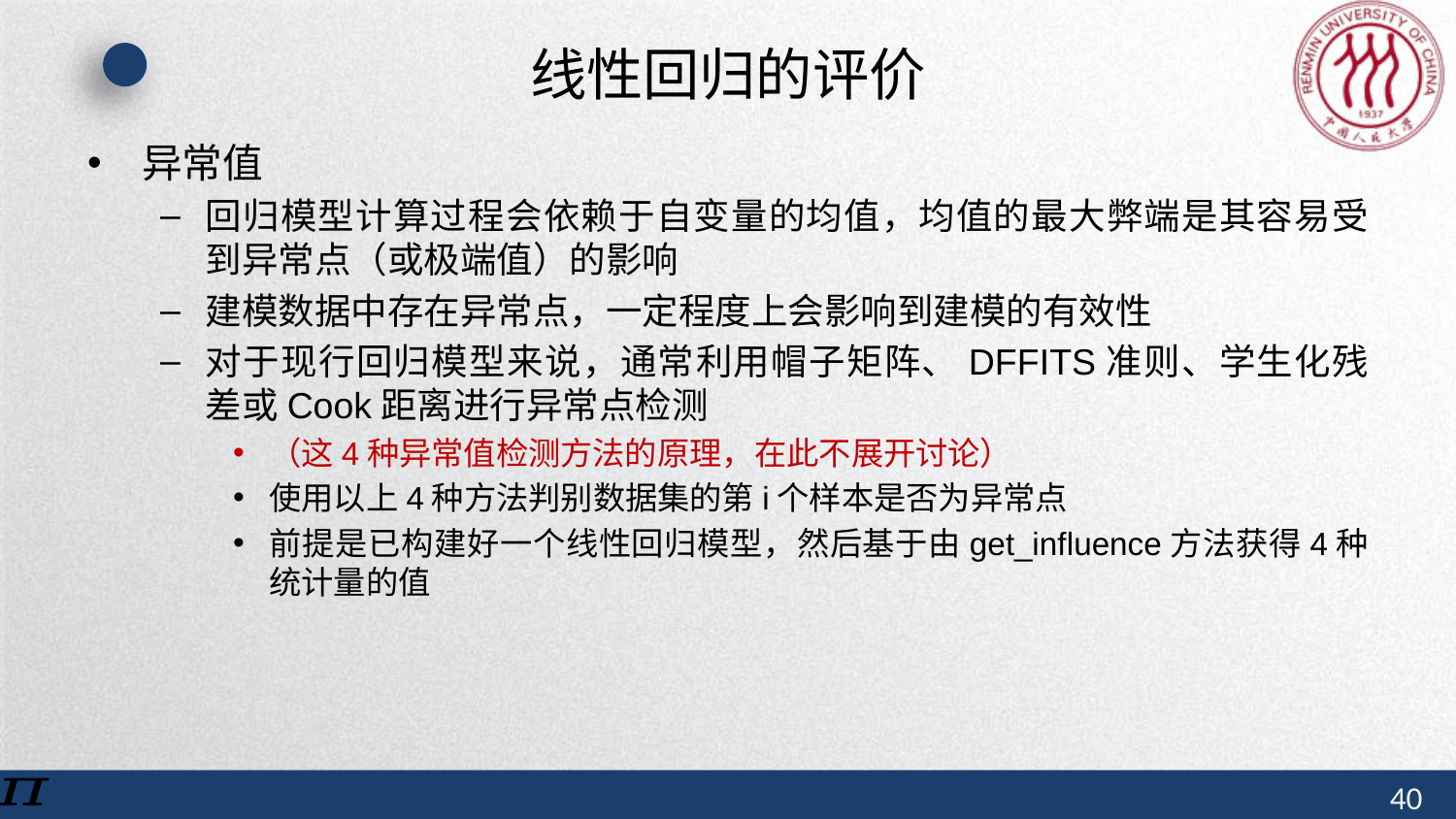

# 线性回归的评价
异常值
回归模型计算过程会依赖于自变量的均值，均值的最大弊端是其容易受到异常点（或极端值）的影响
建模数据中存在异常点，一定程度上会影响到建模的有效性
对于现行回归模型来说，通常利用帽子矩阵、DFFITS准则、学生化残差或Cook距离进行异常点检测
（这4种异常值检测方法的原理，在此不展开讨论）
使用以上4种方法判别数据集的第i个样本是否为异常点
前提是已构建好一个线性回归模型，然后基于由get_influence方法获得4种统计量的值